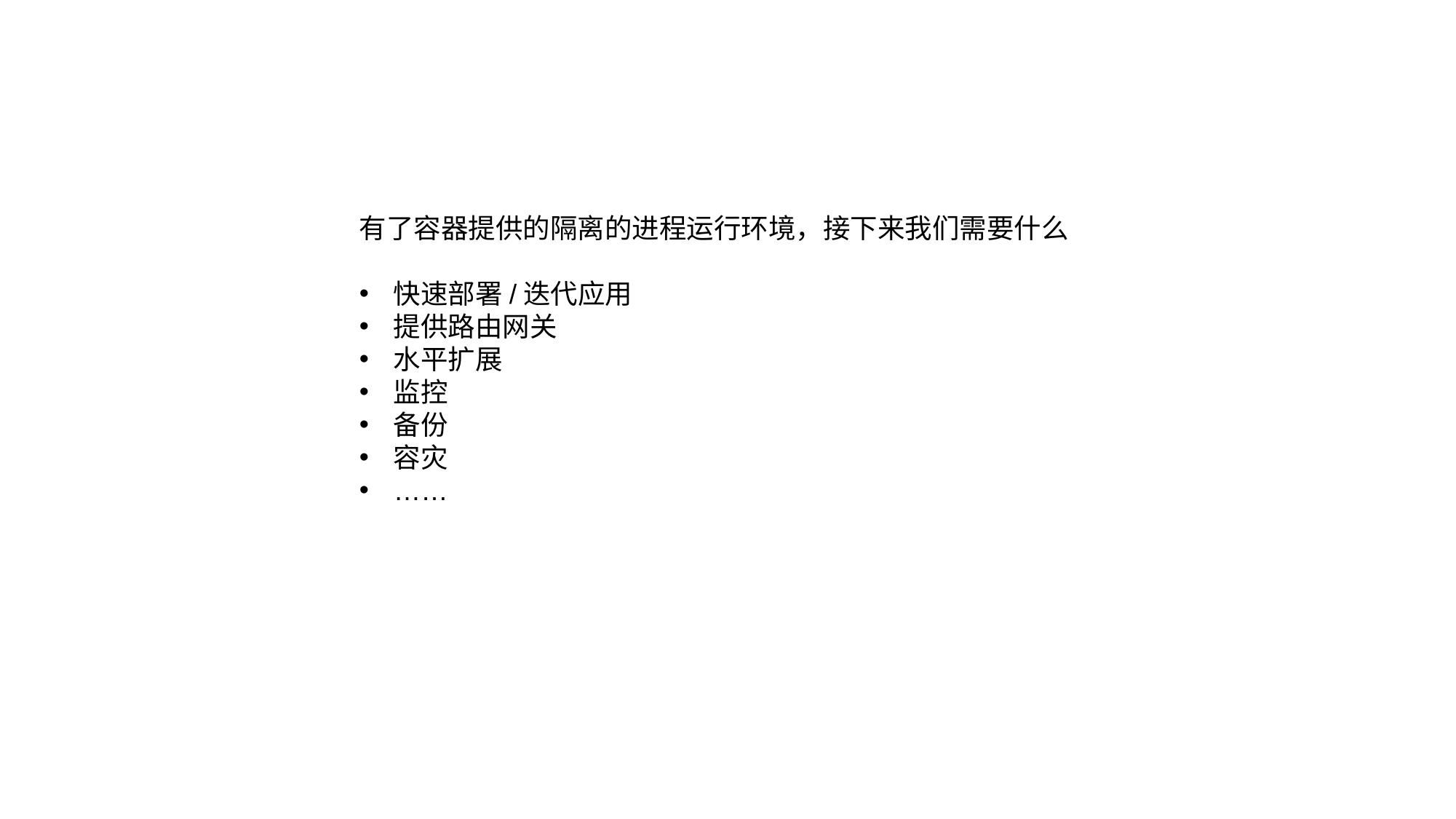

有了容器提供的隔离的进程运行环境，接下来我们需要什么

快速部署/迭代应用
提供路由网关
水平扩展
监控
备份
容灾
……